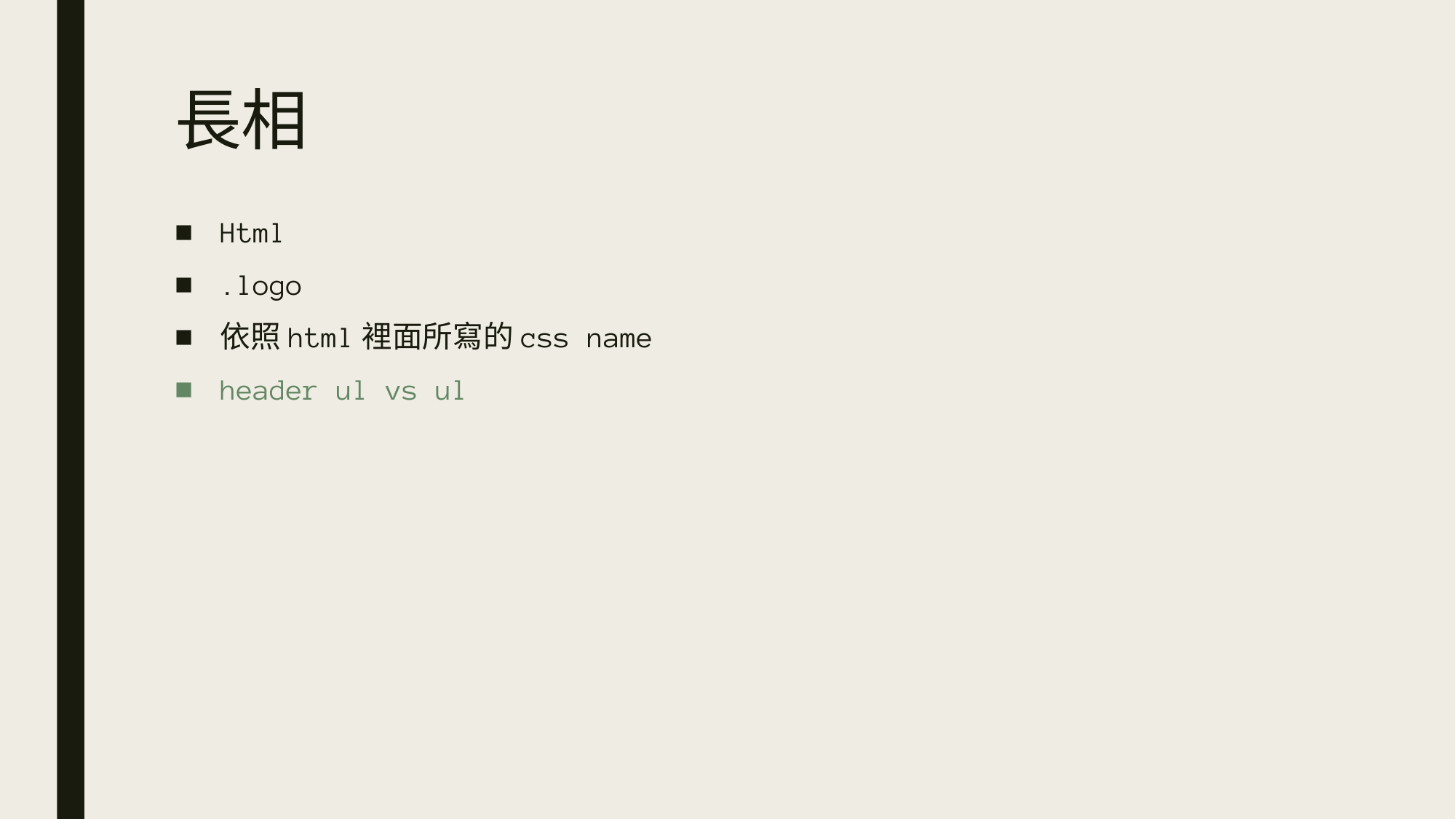

# 長相
Html
.logo
依照html裡面所寫的css name
header ul vs ul